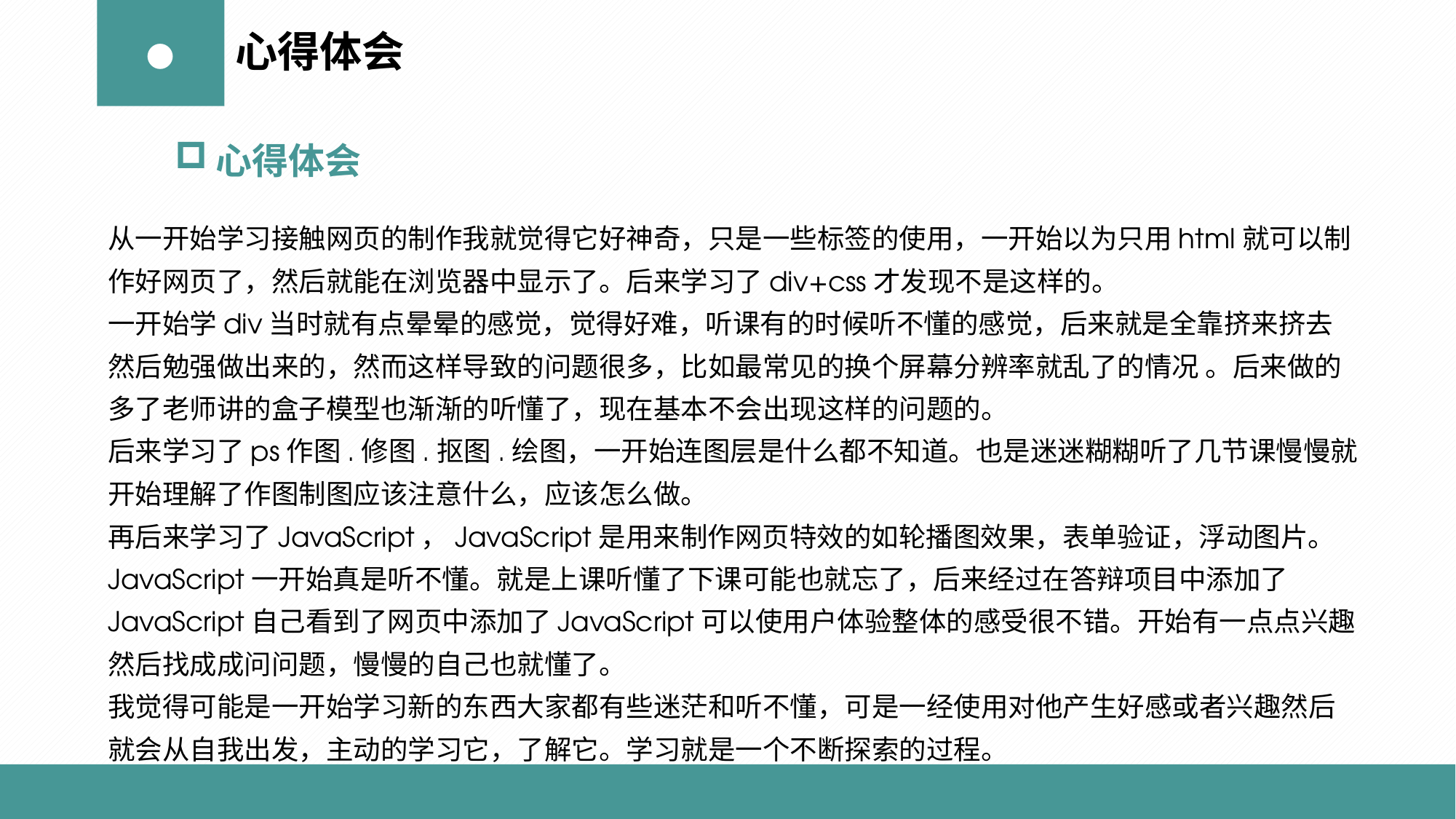

●
心得体会
心得体会
从一开始学习接触网页的制作我就觉得它好神奇，只是一些标签的使用，一开始以为只用html就可以制作好网页了，然后就能在浏览器中显示了。后来学习了div+css才发现不是这样的。
一开始学div当时就有点晕晕的感觉，觉得好难，听课有的时候听不懂的感觉，后来就是全靠挤来挤去然后勉强做出来的，然而这样导致的问题很多，比如最常见的换个屏幕分辨率就乱了的情况 。后来做的多了老师讲的盒子模型也渐渐的听懂了，现在基本不会出现这样的问题的。
后来学习了ps作图.修图.抠图.绘图，一开始连图层是什么都不知道。也是迷迷糊糊听了几节课慢慢就开始理解了作图制图应该注意什么，应该怎么做。
再后来学习了JavaScript，JavaScript是用来制作网页特效的如轮播图效果，表单验证，浮动图片。
JavaScript一开始真是听不懂。就是上课听懂了下课可能也就忘了，后来经过在答辩项目中添加了JavaScript自己看到了网页中添加了JavaScript可以使用户体验整体的感受很不错。开始有一点点兴趣
然后找成成问问题，慢慢的自己也就懂了。
我觉得可能是一开始学习新的东西大家都有些迷茫和听不懂，可是一经使用对他产生好感或者兴趣然后就会从自我出发，主动的学习它，了解它。学习就是一个不断探索的过程。